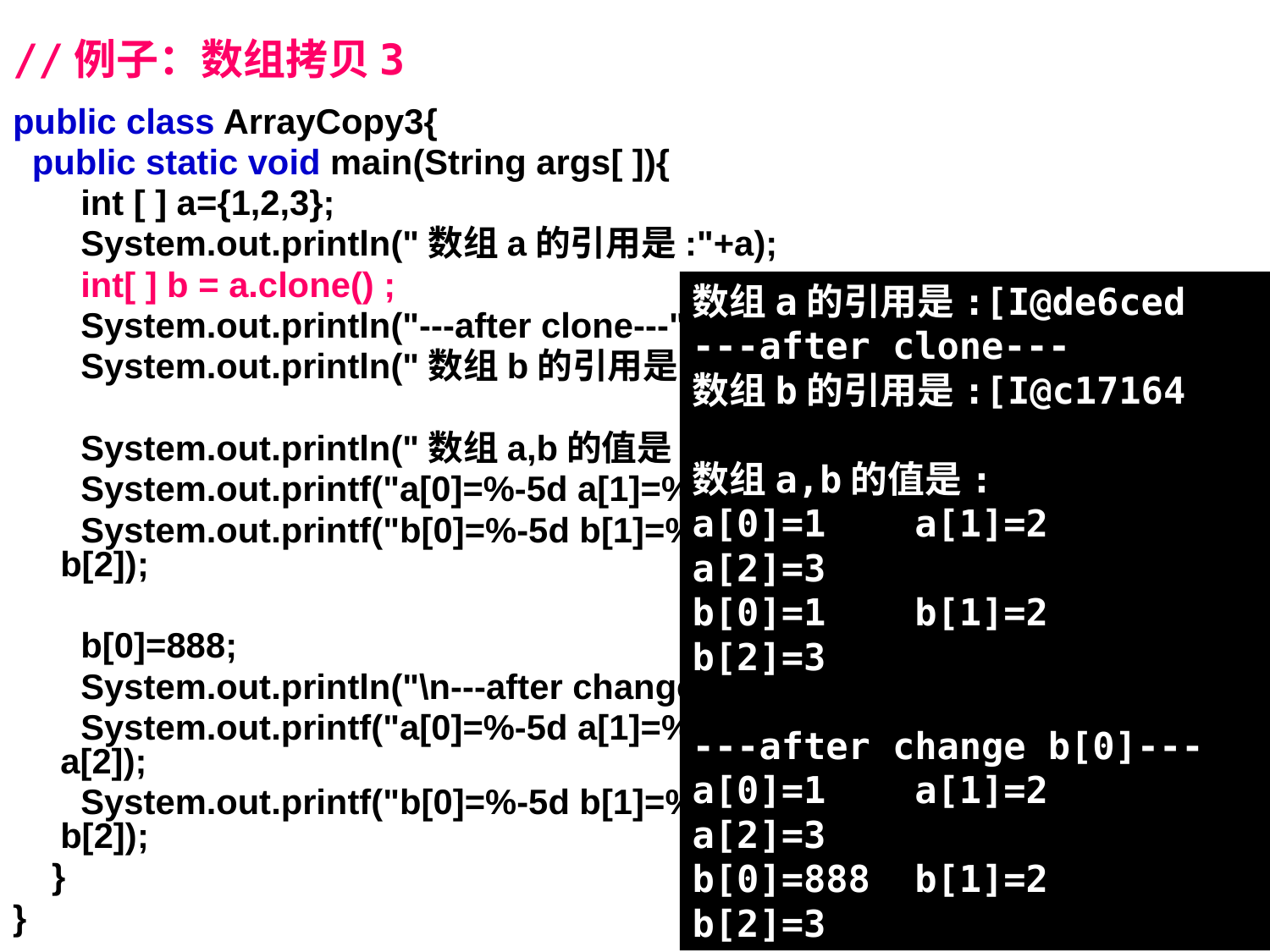

//例子：数组拷贝3

public class ArrayCopy3{
  public static void main(String args[ ]){
       int [ ] a={1,2,3};
       System.out.println("数组a的引用是:"+a);
       int[ ] b = a.clone() ;
       System.out.println("---after clone---");
       System.out.println("数组b的引用是:"+b+'\n');

       System.out.println("数组a,b的值是:");
       System.out.printf("a[0]=%-5d a[1]=%-5d a[2]=%-5d \n",a[0],a[1],a[2]);
       System.out.printf("b[0]=%-5d b[1]=%-5d b[2]=%-5d \n", b[0], b[1], b[2]);

       b[0]=888;
       System.out.println("\n---after change b[0]---");
       System.out.printf("a[0]=%-5d a[1]=%-5d a[2]=%-5d \n", a[0], a[1], a[2]);
       System.out.printf("b[0]=%-5d b[1]=%-5d b[2]=%-5d\n", b[0], b[1], b[2]);
    }
}
数组a的引用是:[I@de6ced
---after clone---
数组b的引用是:[I@c17164

数组a,b的值是:
a[0]=1    a[1]=2    a[2]=3
b[0]=1    b[1]=2    b[2]=3

---after change b[0]---
a[0]=1    a[1]=2    a[2]=3
b[0]=888  b[1]=2    b[2]=3